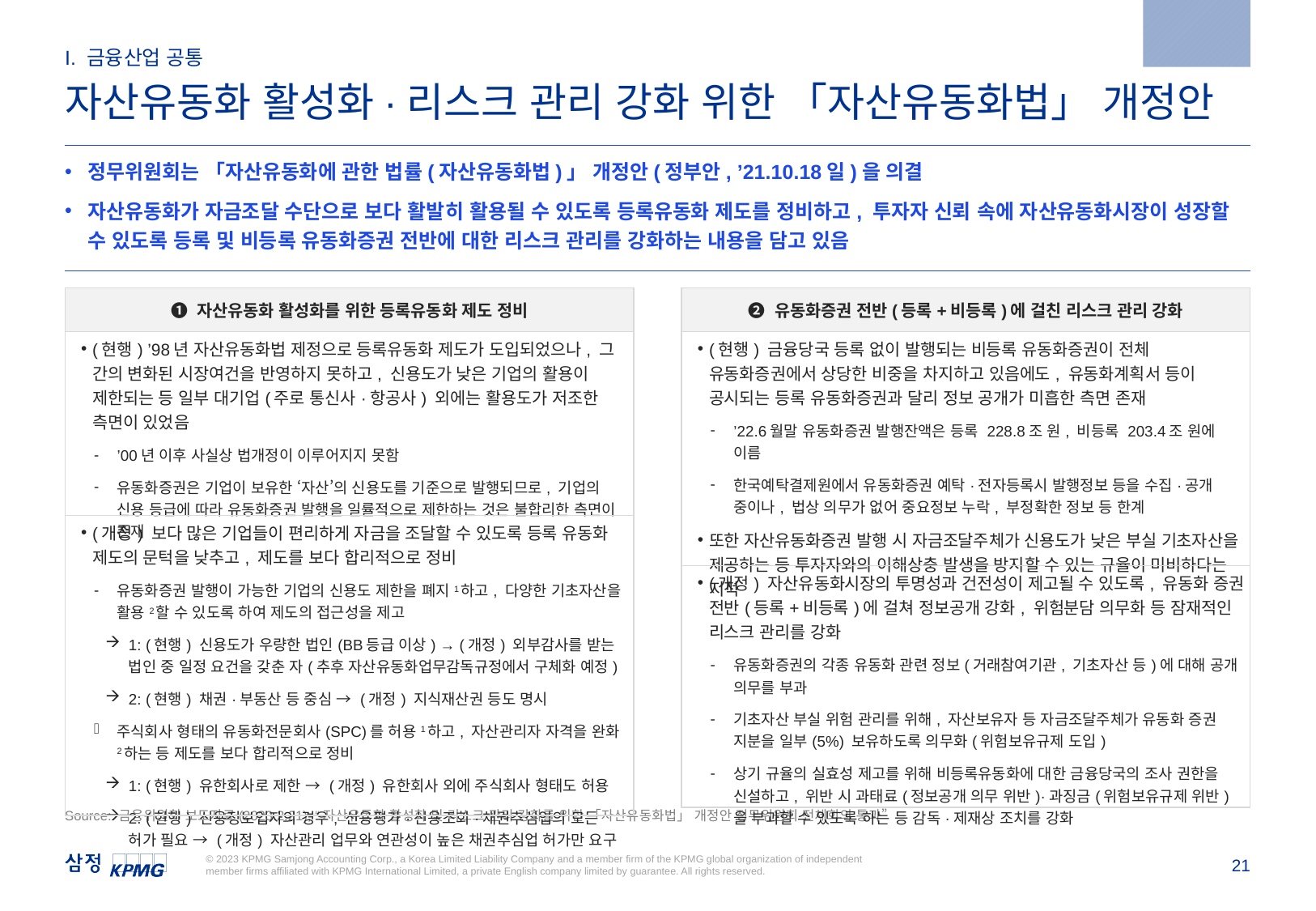

2023.2.21
I. 금융산업 공통
자산유동화 활성화·리스크 관리 강화 위한 「자산유동화법」 개정안
정무위원회는 「자산유동화에 관한 법률(자산유동화법)」 개정안(정부안, ’21.10.18일)을 의결
자산유동화가 자금조달 수단으로 보다 활발히 활용될 수 있도록 등록유동화 제도를 정비하고, 투자자 신뢰 속에 자산유동화시장이 성장할 수 있도록 등록 및 비등록 유동화증권 전반에 대한 리스크 관리를 강화하는 내용을 담고 있음
| ❶ 자산유동화 활성화를 위한 등록유동화 제도 정비 |
| --- |
| (현행) ’98년 자산유동화법 제정으로 등록유동화 제도가 도입되었으나, 그 간의 변화된 시장여건을 반영하지 못하고, 신용도가 낮은 기업의 활용이 제한되는 등 일부 대기업(주로 통신사·항공사) 외에는 활용도가 저조한 측면이 있었음 ’00년 이후 사실상 법개정이 이루어지지 못함 유동화증권은 기업이 보유한 ‘자산’의 신용도를 기준으로 발행되므로, 기업의 신용 등급에 따라 유동화증권 발행을 일률적으로 제한하는 것은 불합리한 측면이 존재 |
| (개정) 보다 많은 기업들이 편리하게 자금을 조달할 수 있도록 등록 유동화 제도의 문턱을 낮추고, 제도를 보다 합리적으로 정비 유동화증권 발행이 가능한 기업의 신용도 제한을 폐지1하고, 다양한 기초자산을 활용2할 수 있도록 하여 제도의 접근성을 제고 1: (현행) 신용도가 우량한 법인(BB등급 이상) → (개정) 외부감사를 받는 법인 중 일정 요건을 갖춘 자(추후 자산유동화업무감독규정에서 구체화 예정) 2: (현행) 채권·부동산 등 중심 → (개정) 지식재산권 등도 명시 주식회사 형태의 유동화전문회사(SPC)를 허용1하고, 자산관리자 자격을 완화2하는 등 제도를 보다 합리적으로 정비 1: (현행) 유한회사로 제한 → (개정) 유한회사 외에 주식회사 형태도 허용 2: (현행) 신용정보업자의 경우, 신용평가·신용조회·채권추심업의 모든 허가 필요 → (개정) 자산관리 업무와 연관성이 높은 채권추심업 허가만 요구 |
| ❷ 유동화증권 전반(등록+비등록)에 걸친 리스크 관리 강화 |
| --- |
| (현행) 금융당국 등록 없이 발행되는 비등록 유동화증권이 전체 유동화증권에서 상당한 비중을 차지하고 있음에도, 유동화계획서 등이 공시되는 등록 유동화증권과 달리 정보 공개가 미흡한 측면 존재 ’22.6월말 유동화증권 발행잔액은 등록 228.8조 원, 비등록 203.4조 원에 이름 한국예탁결제원에서 유동화증권 예탁·전자등록시 발행정보 등을 수집·공개 중이나, 법상 의무가 없어 중요정보 누락, 부정확한 정보 등 한계 또한 자산유동화증권 발행 시 자금조달주체가 신용도가 낮은 부실 기초자산을 제공하는 등 투자자와의 이해상충 발생을 방지할 수 있는 규율이 미비하다는 지적 |
| (개정) 자산유동화시장의 투명성과 건전성이 제고될 수 있도록, 유동화 증권 전반(등록+비등록)에 걸쳐 정보공개 강화, 위험분담 의무화 등 잠재적인 리스크 관리를 강화 유동화증권의 각종 유동화 관련 정보(거래참여기관, 기초자산 등)에 대해 공개 의무를 부과 기초자산 부실 위험 관리를 위해, 자산보유자 등 자금조달주체가 유동화 증권 지분을 일부(5%) 보유하도록 의무화(위험보유규제 도입) 상기 규율의 실효성 제고를 위해 비등록유동화에 대한 금융당국의 조사 권한을 신설하고, 위반 시 과태료(정보공개 의무 위반)·과징금(위험보유규제 위반)을 부과할 수 있도록 하는 등 감독·제재상 조치를 강화 |
Source: 금융위원회 보도자료(2023.2.21), “자산유동화 활성화 및 리스크 관리 강화를 위한 「자산유동화법」 개정안 정무위원회 전체회의 통과”